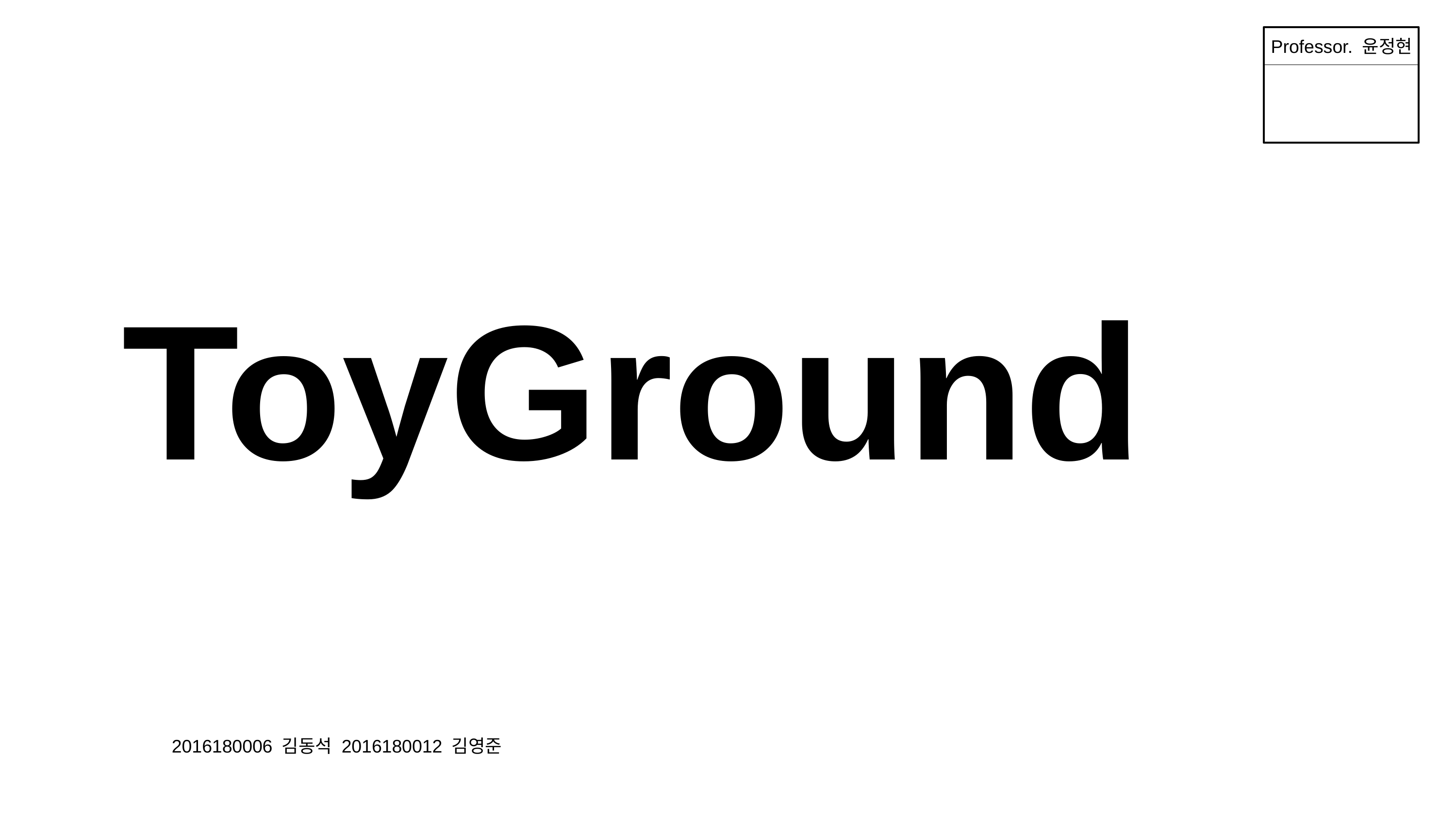

Professor. 윤정현
ToyGround
2016180006 김동석 2016180012 김영준